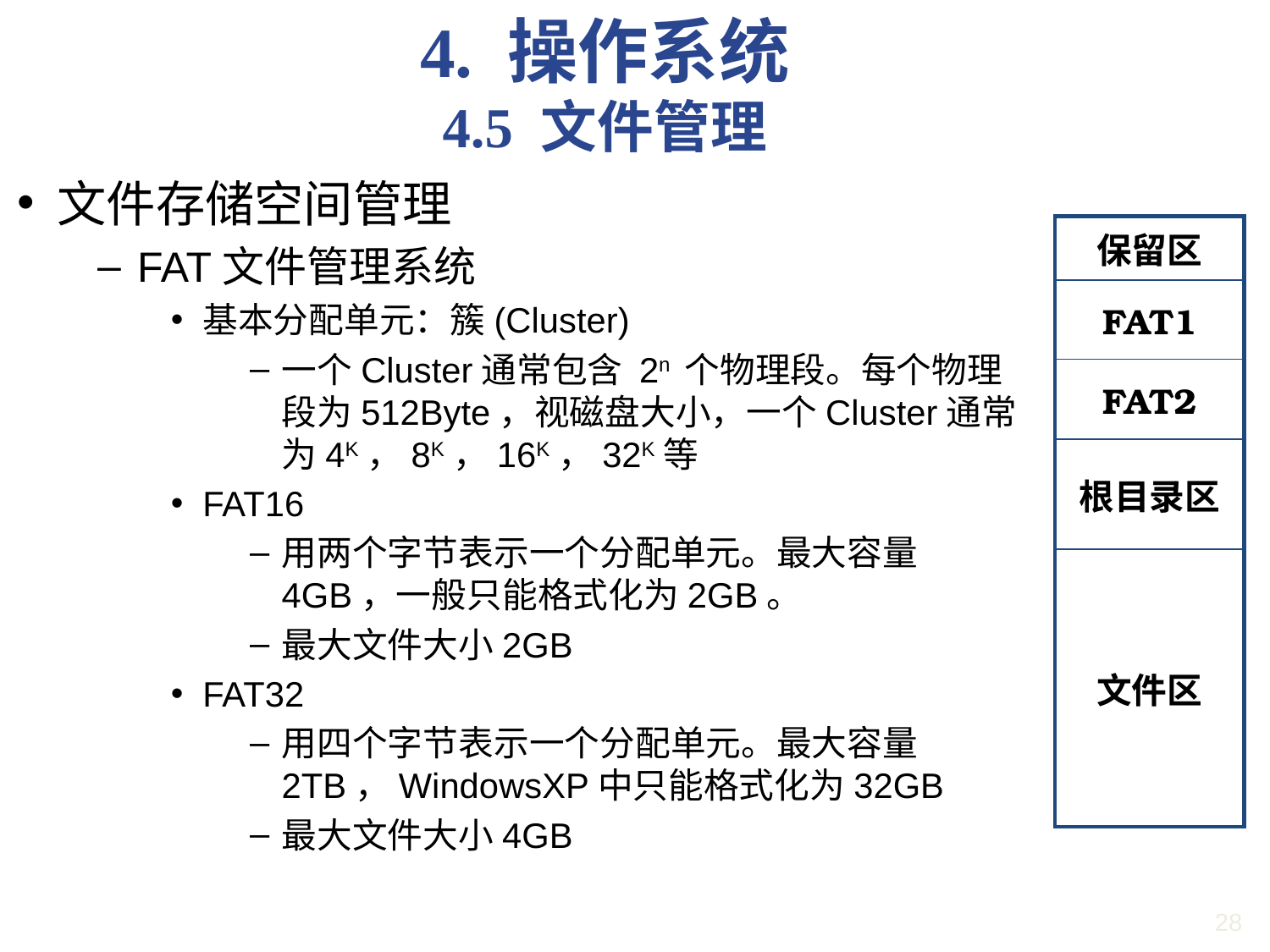

4. 操作系统
4.5 文件管理
文件存储空间管理
FAT文件管理系统
基本分配单元：簇(Cluster)
一个Cluster通常包含 2n 个物理段。每个物理段为512Byte，视磁盘大小，一个Cluster通常为4K，8K，16K，32K等
FAT16
用两个字节表示一个分配单元。最大容量4GB，一般只能格式化为2GB。
最大文件大小2GB
FAT32
用四个字节表示一个分配单元。最大容量2TB，WindowsXP中只能格式化为32GB
最大文件大小4GB
| 保留区 |
| --- |
| FAT1 |
| FAT2 |
| 根目录区 |
| 文件区 |
28